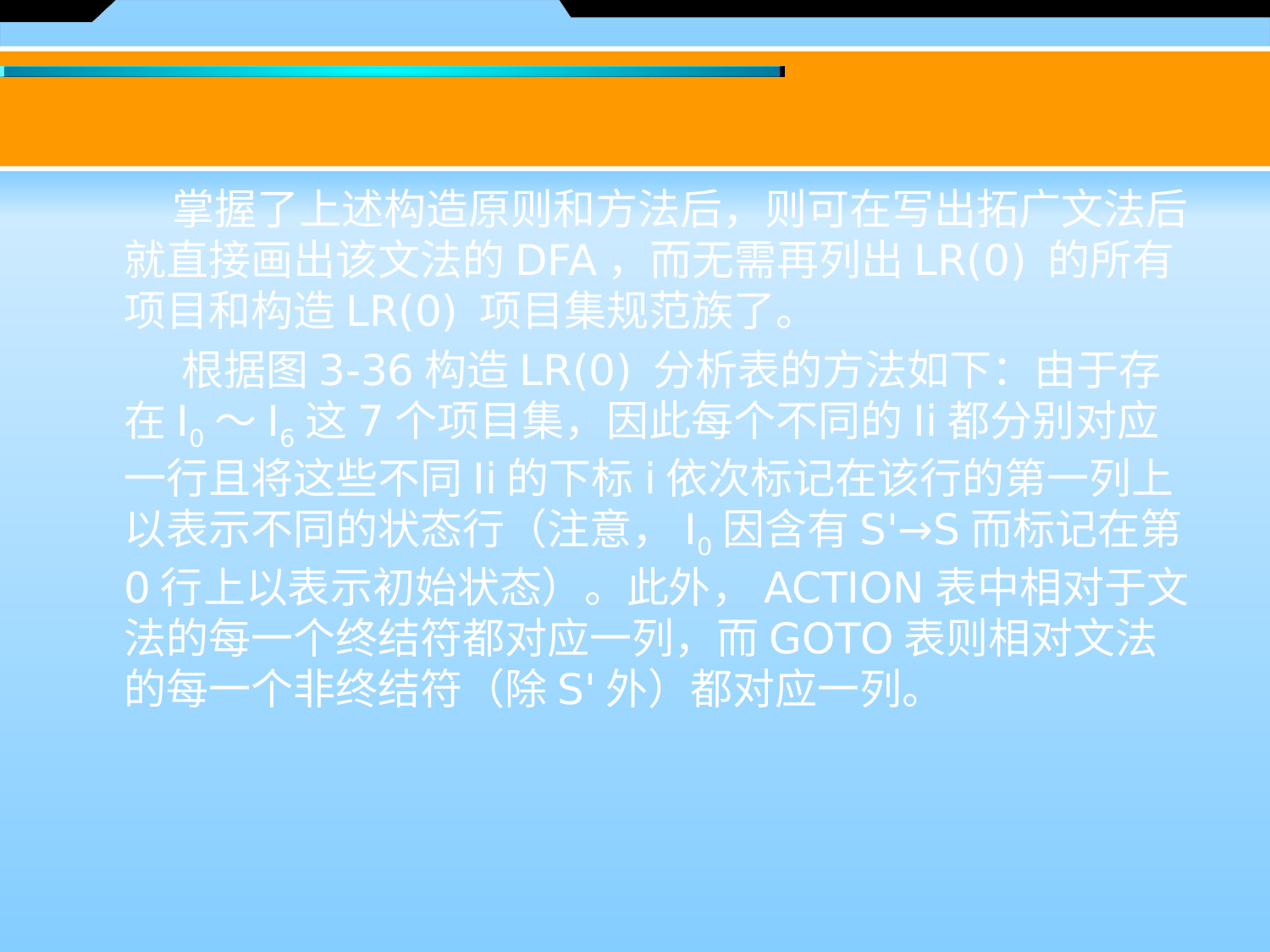

掌握了上述构造原则和方法后，则可在写出拓广文法后就直接画出该文法的DFA，而无需再列出LR(0) 的所有项目和构造LR(0) 项目集规范族了。
          根据图3-36构造LR(0) 分析表的方法如下：由于存在I0～I6这7个项目集，因此每个不同的Ii都分别对应一行且将这些不同Ii的下标i依次标记在该行的第一列上以表示不同的状态行（注意，I0因含有S'→S而标记在第0行上以表示初始状态）。此外，ACTION表中相对于文法的每一个终结符都对应一列，而GOTO表则相对文法的每一个非终结符（除S'外）都对应一列。